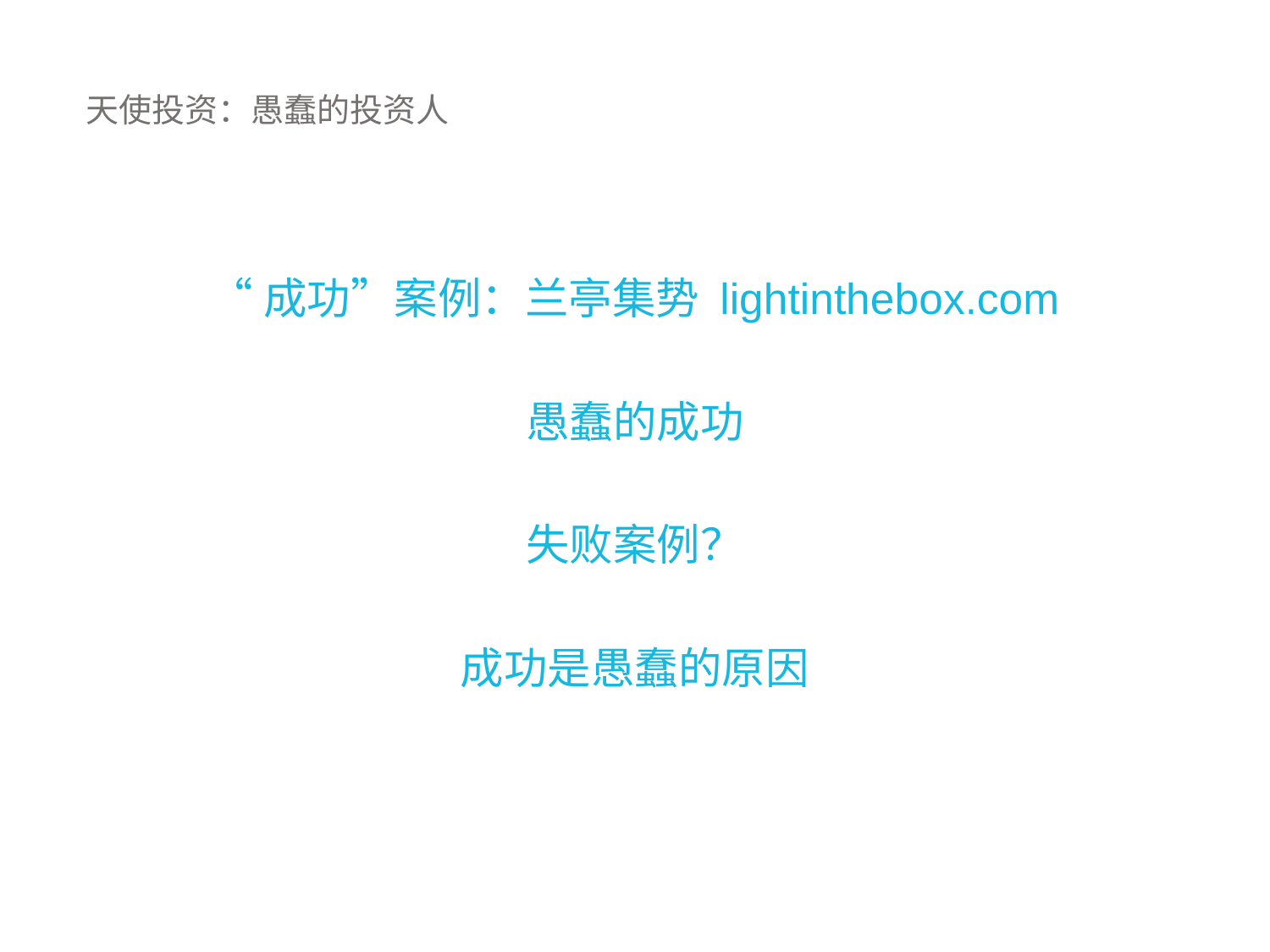

天使投资：愚蠢的投资人
“成功”案例：兰亭集势 lightinthebox.com
愚蠢的成功
失败案例？
成功是愚蠢的原因